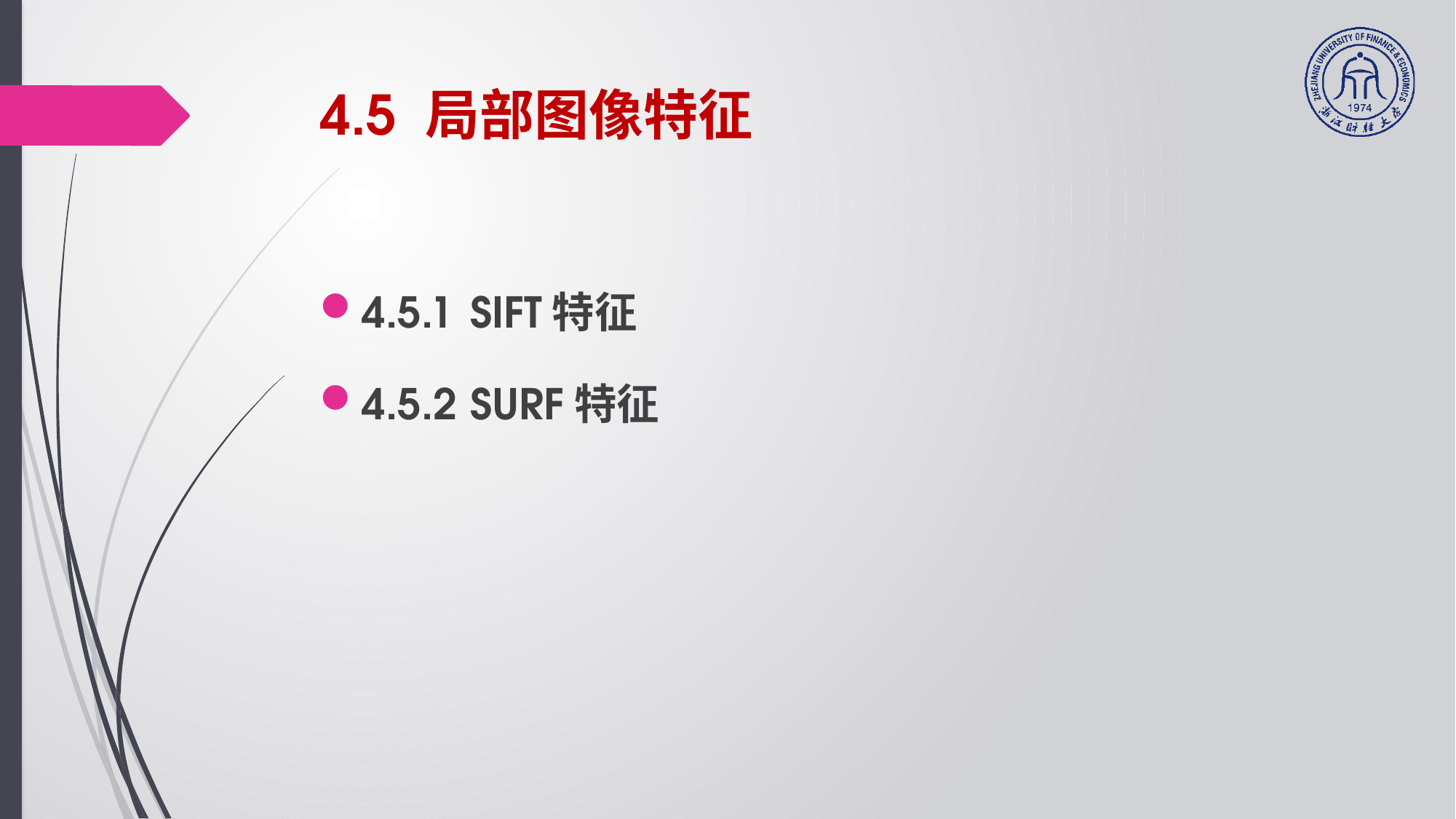

# 4.5 局部图像特征
4.5.1	SIFT特征
4.5.2	SURF特征